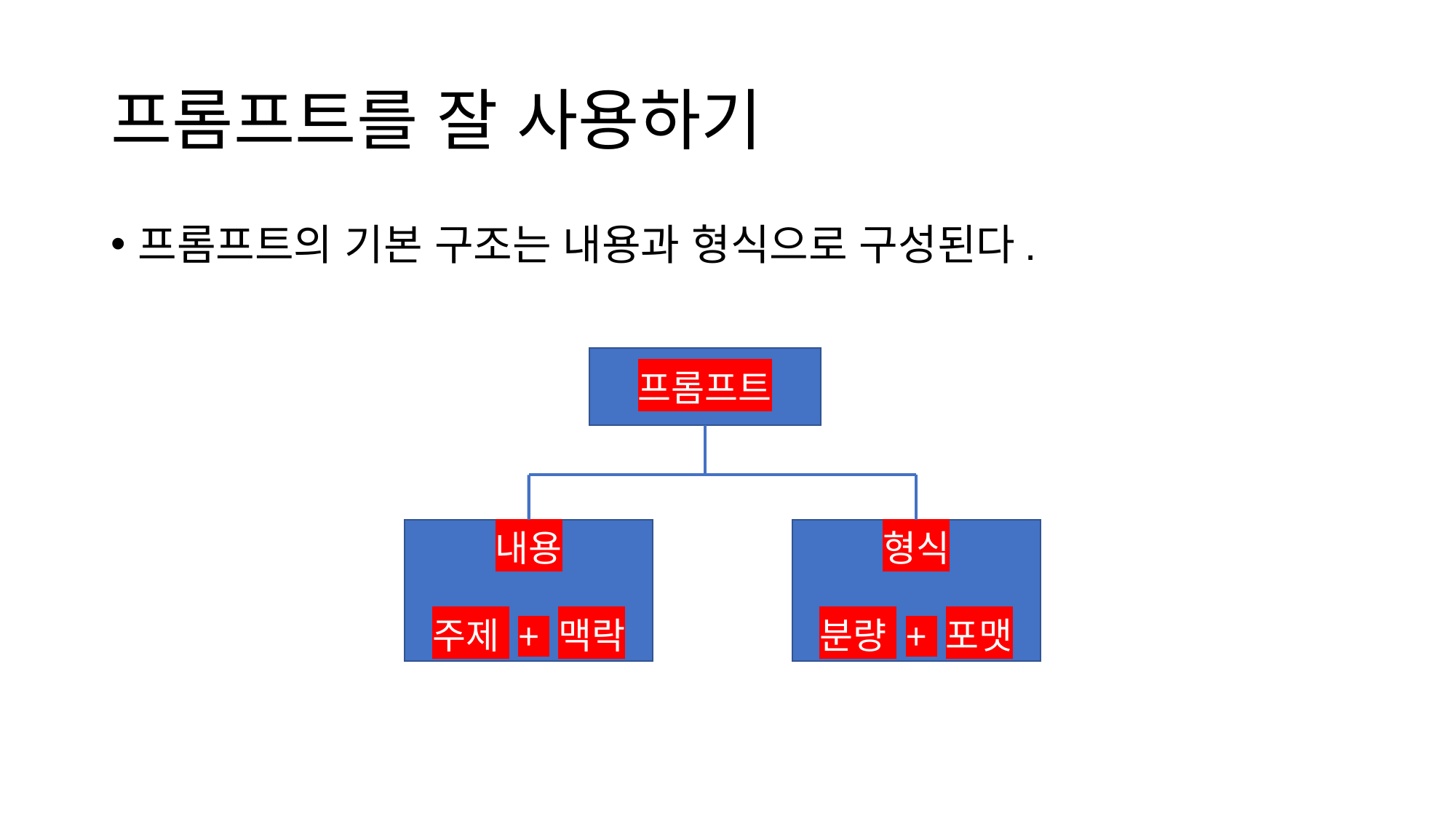

# 프롬프트를 잘 사용하기
프롬프트의 기본 구조는 내용과 형식으로 구성된다.
프롬프트
형식

분량 + 포맷
내용

주제 + 맥락